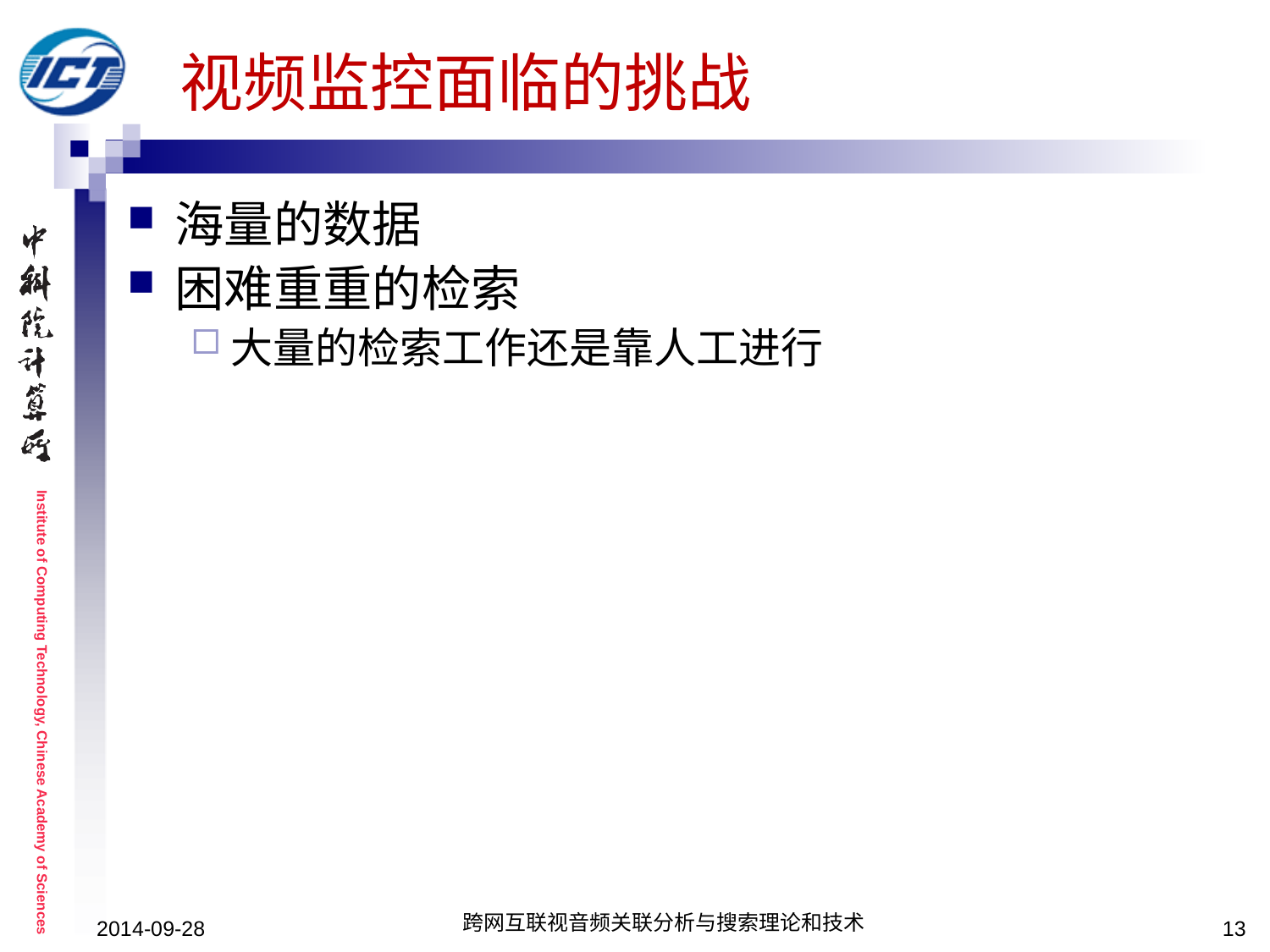

# 视频监控面临的挑战
海量的数据
困难重重的检索
大量的检索工作还是靠人工进行

2014-09-28
跨网互联视音频关联分析与搜索理论和技术
13